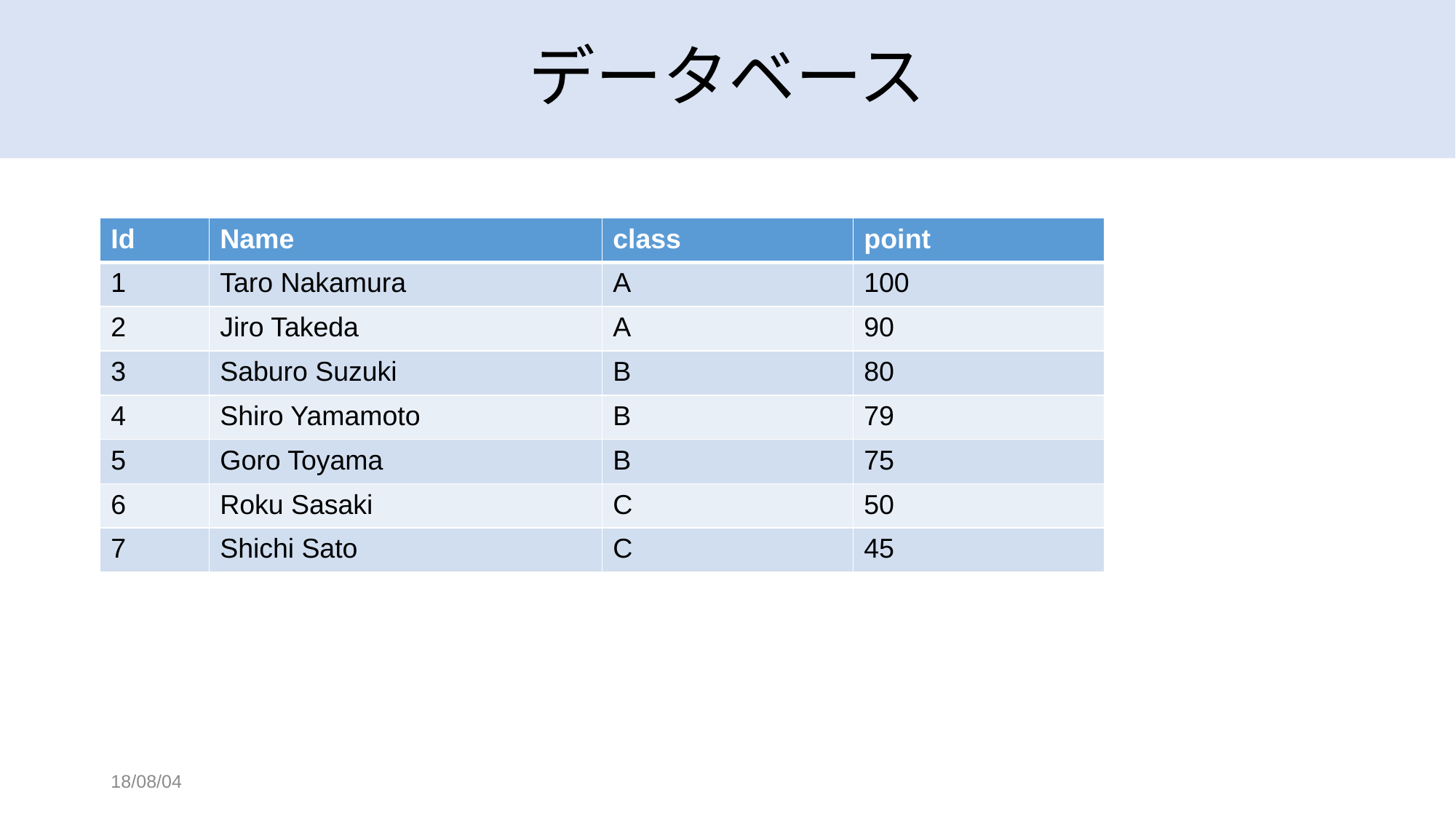

# データベース
| Id | Name | class | point |
| --- | --- | --- | --- |
| 1 | Taro Nakamura | A | 100 |
| 2 | Jiro Takeda | A | 90 |
| 3 | Saburo Suzuki | B | 80 |
| 4 | Shiro Yamamoto | B | 79 |
| 5 | Goro Toyama | B | 75 |
| 6 | Roku Sasaki | C | 50 |
| 7 | Shichi Sato | C | 45 |
18/08/04